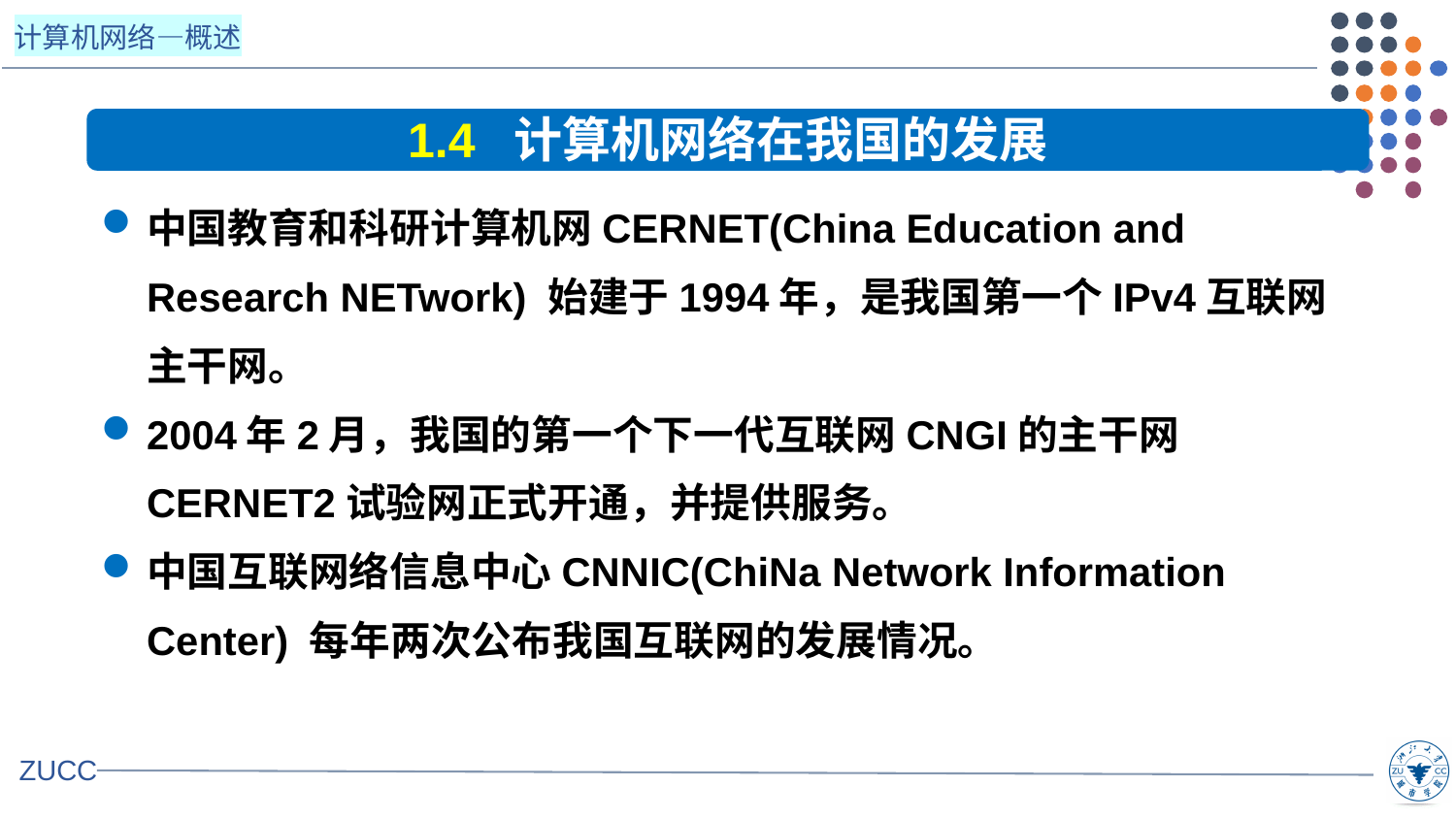

1.4  计算机网络在我国的发展

中国教育和科研计算机网CERNET(China Education and Research NETwork) 始建于1994年，是我国第一个IPv4互联网主干网。
2004年2月，我国的第一个下一代互联网CNGI的主干网CERNET2试验网正式开通，并提供服务。
中国互联网络信息中心CNNIC(ChiNa Network Information Center) 每年两次公布我国互联网的发展情况。